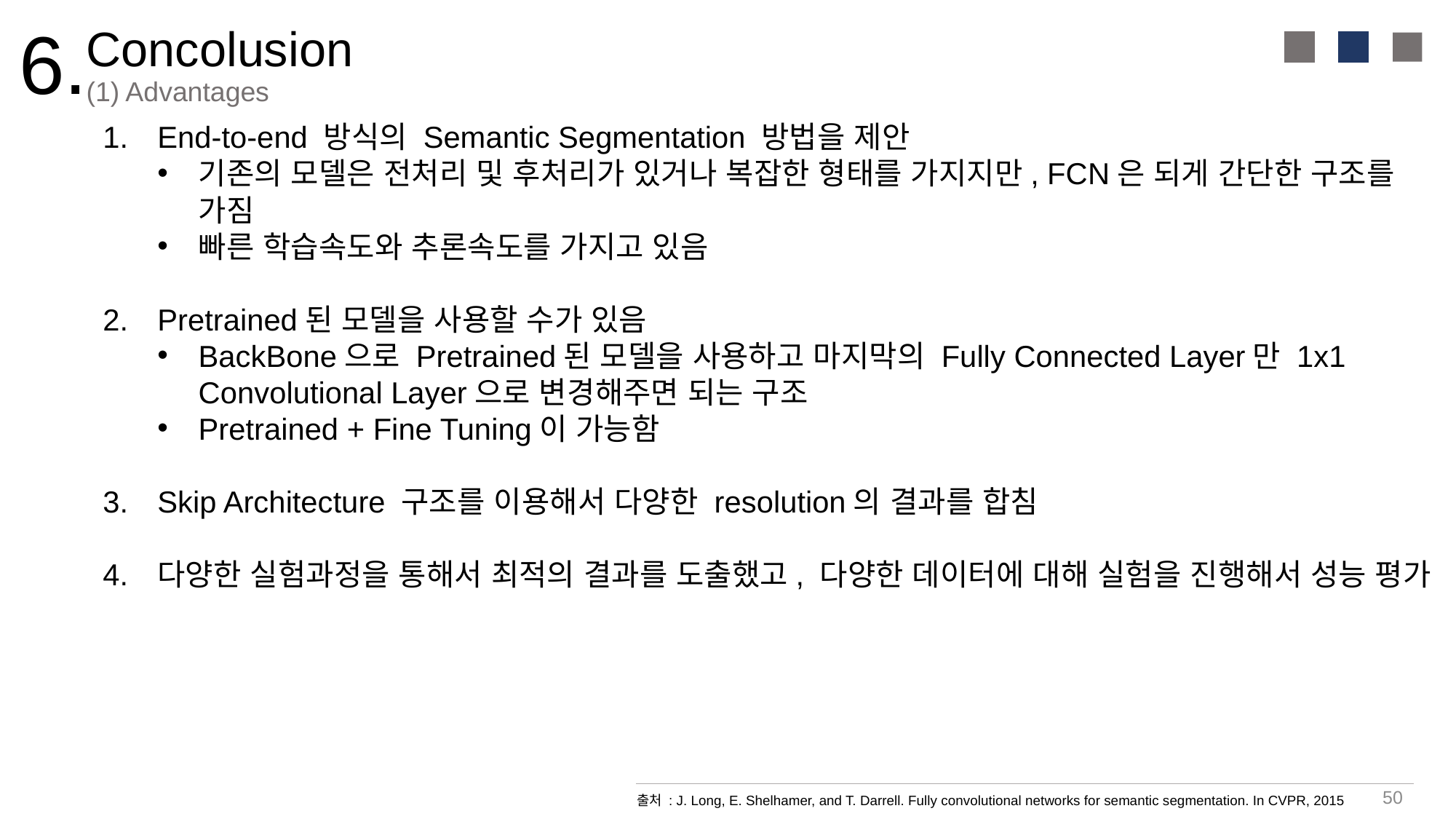

6.
Concolusion

(1) Advantages
End-to-end 방식의 Semantic Segmentation 방법을 제안
기존의 모델은 전처리 및 후처리가 있거나 복잡한 형태를 가지지만, FCN은 되게 간단한 구조를 가짐
빠른 학습속도와 추론속도를 가지고 있음

Pretrained된 모델을 사용할 수가 있음
BackBone으로 Pretrained된 모델을 사용하고 마지막의 Fully Connected Layer만 1x1 Convolutional Layer으로 변경해주면 되는 구조
Pretrained + Fine Tuning이 가능함

Skip Architecture 구조를 이용해서 다양한 resolution의 결과를 합침

다양한 실험과정을 통해서 최적의 결과를 도출했고, 다양한 데이터에 대해 실험을 진행해서 성능 평가

50
출처 : J. Long, E. Shelhamer, and T. Darrell. Fully convolutional networks for semantic segmentation. In CVPR, 2015